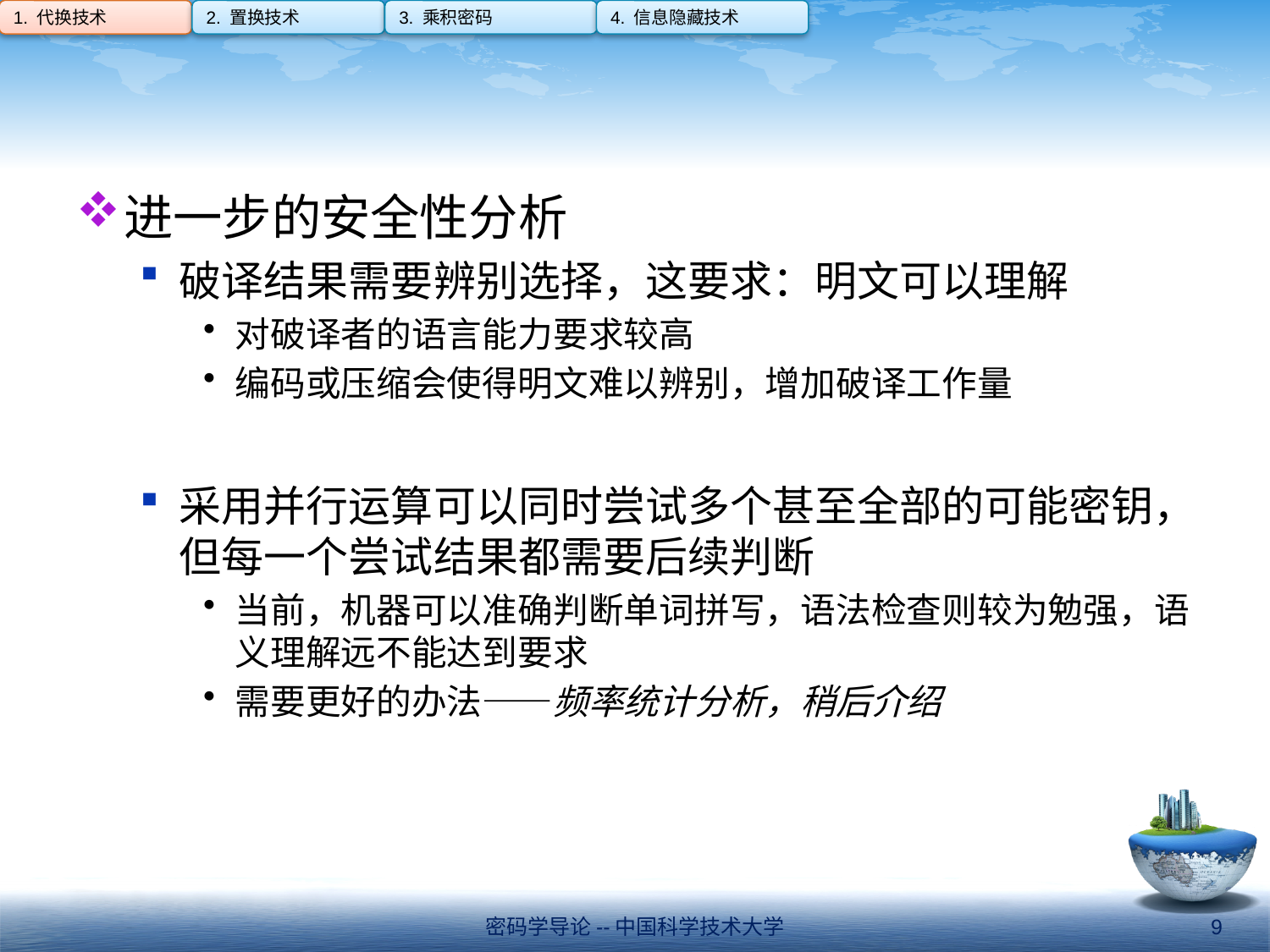

1. 代换技术
2. 置换技术
3. 乘积密码
4. 信息隐藏技术
#
进一步的安全性分析
破译结果需要辨别选择，这要求：明文可以理解
对破译者的语言能力要求较高
编码或压缩会使得明文难以辨别，增加破译工作量

采用并行运算可以同时尝试多个甚至全部的可能密钥，但每一个尝试结果都需要后续判断
当前，机器可以准确判断单词拼写，语法检查则较为勉强，语义理解远不能达到要求
需要更好的办法——频率统计分析，稍后介绍

密码学导论--中国科学技术大学
9